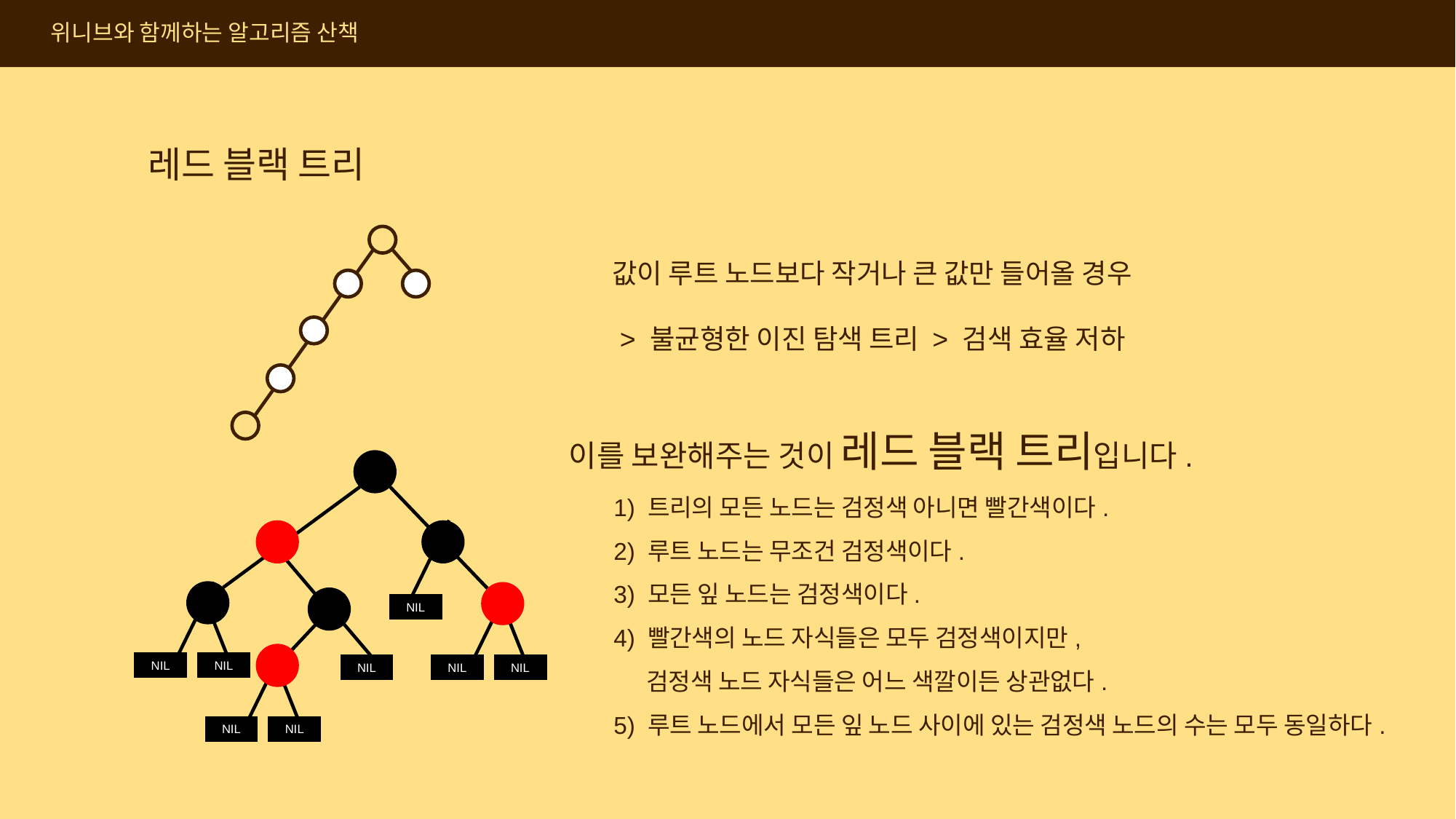

위니브와 함께하는 알고리즘 산책
레드 블랙 트리

값이 루트 노드보다 작거나 큰 값만 들어올 경우

 > 불균형한 이진 탐색 트리 > 검색 효율 저하
이를 보완해주는 것이 레드 블랙 트리입니다.

NIL

NIL
NIL
NIL
NIL
NIL
NIL
NIL
1) 트리의 모든 노드는 검정색 아니면 빨간색이다.
2) 루트 노드는 무조건 검정색이다.
3) 모든 잎 노드는 검정색이다.
4) 빨간색의 노드 자식들은 모두 검정색이지만,
    검정색 노드 자식들은 어느 색깔이든 상관없다.
5) 루트 노드에서 모든 잎 노드 사이에 있는 검정색 노드의 수는 모두 동일하다.